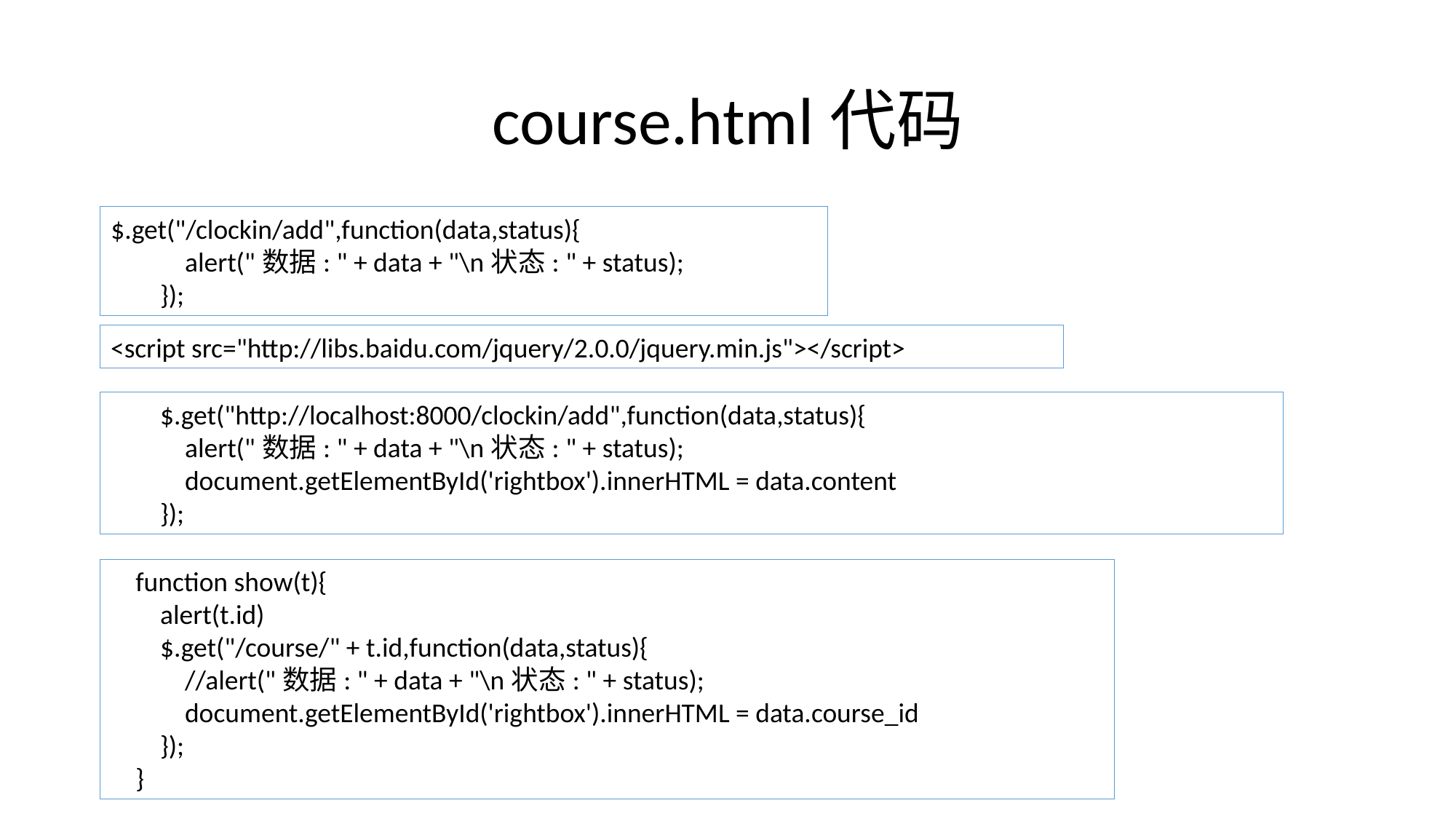

# course.html代码
$.get("/clockin/add",function(data,status){
            alert("数据: " + data + "\n状态: " + status);
        });
<script src="http://libs.baidu.com/jquery/2.0.0/jquery.min.js"></script>
        $.get("http://localhost:8000/clockin/add",function(data,status){
            alert("数据: " + data + "\n状态: " + status);
            document.getElementById('rightbox').innerHTML = data.content
        });
    function show(t){
        alert(t.id)
        $.get("/course/" + t.id,function(data,status){
            //alert("数据: " + data + "\n状态: " + status);
            document.getElementById('rightbox').innerHTML = data.course_id
        });
    }